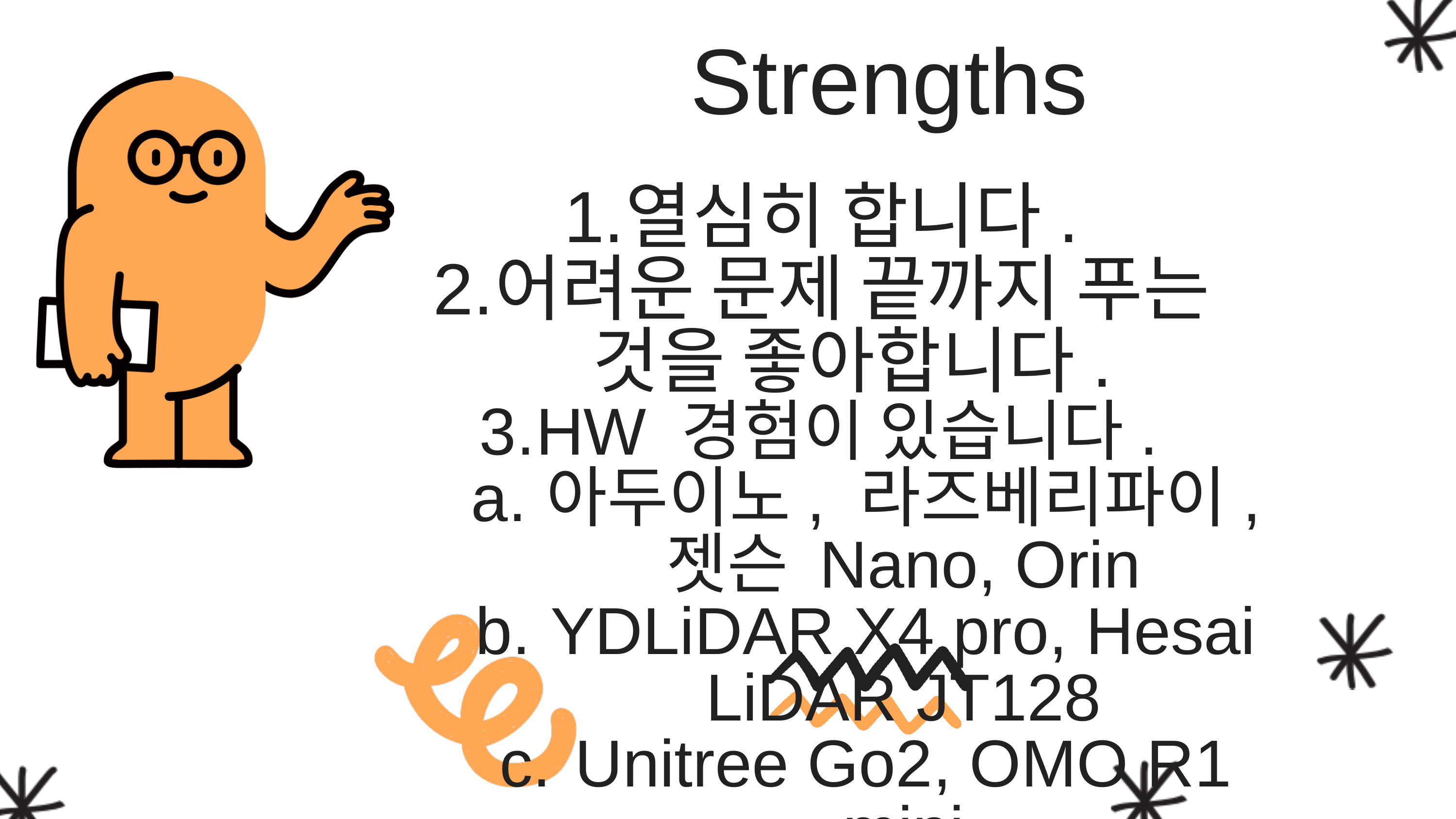

Strengths

열심히 합니다.
어려운 문제 끝까지 푸는 것을 좋아합니다.
HW 경험이 있습니다.
아두이노, 라즈베리파이, 젯슨 Nano, Orin
YDLiDAR X4 pro, Hesai LiDAR JT128
Unitree Go2, OMO R1 mini